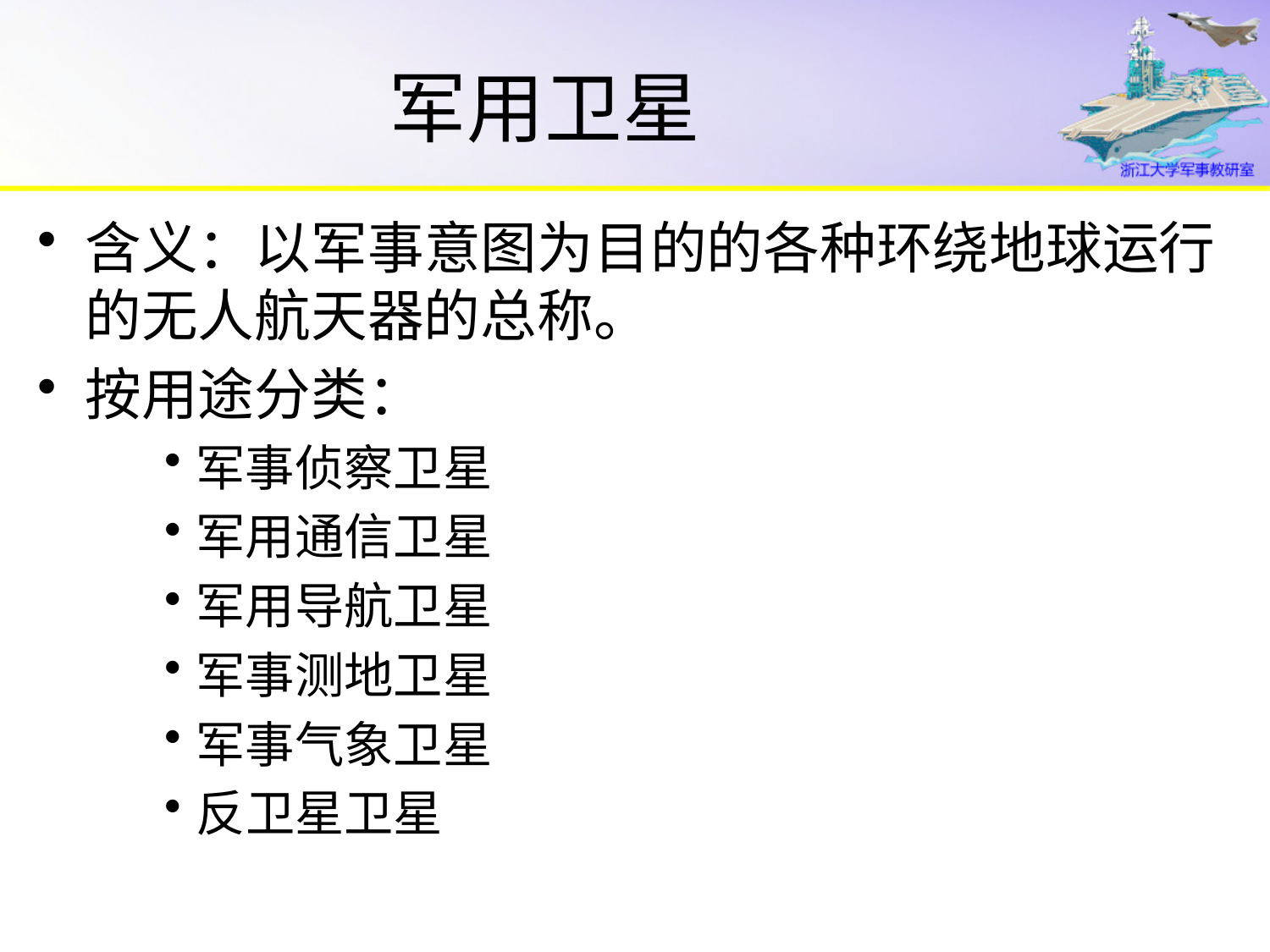

# 军用卫星
含义：以军事意图为目的的各种环绕地球运行的无人航天器的总称。
按用途分类：
军事侦察卫星
军用通信卫星
军用导航卫星
军事测地卫星
军事气象卫星
反卫星卫星